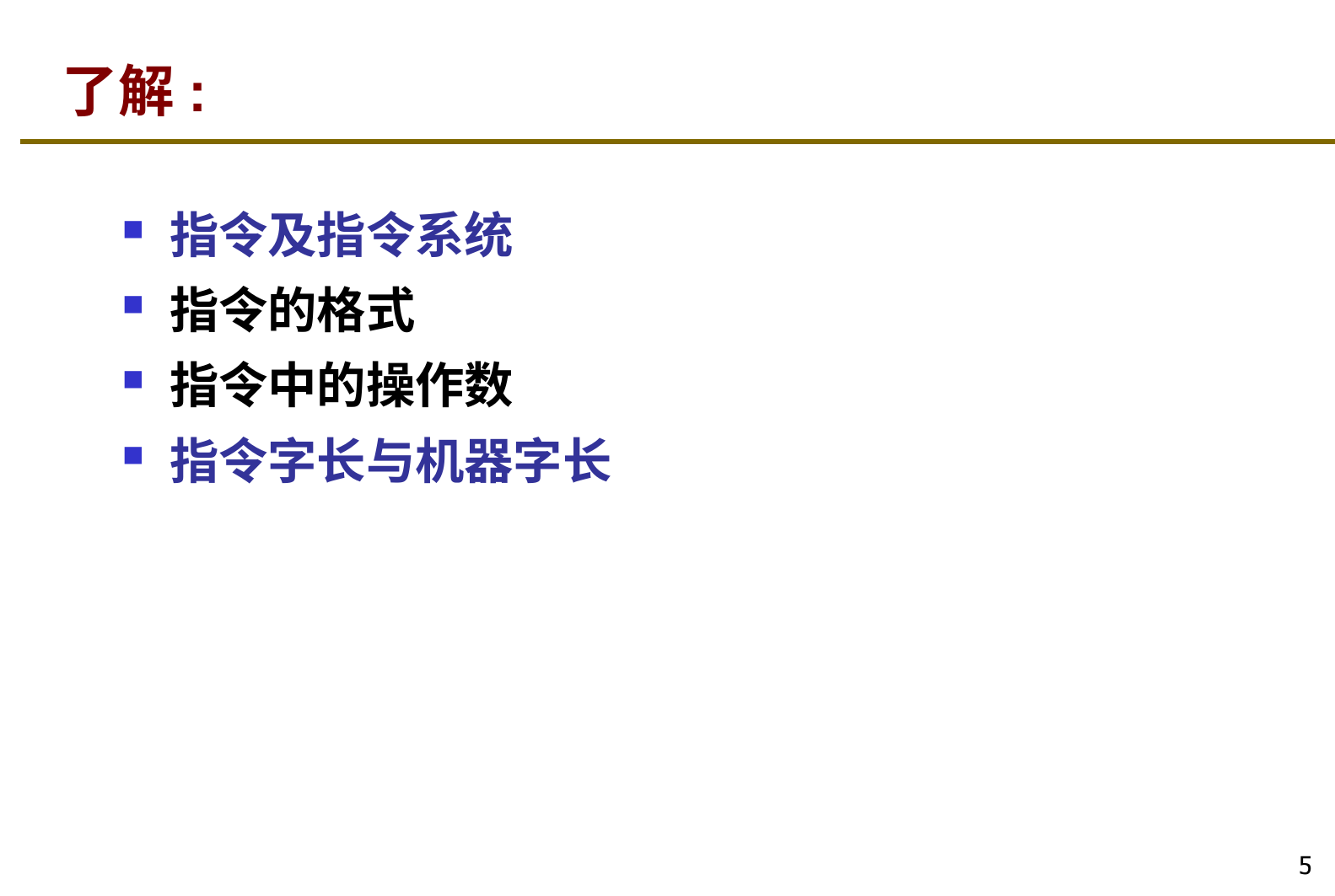

# 了解:
指令及指令系统
指令的格式
指令中的操作数
指令字长与机器字长
5